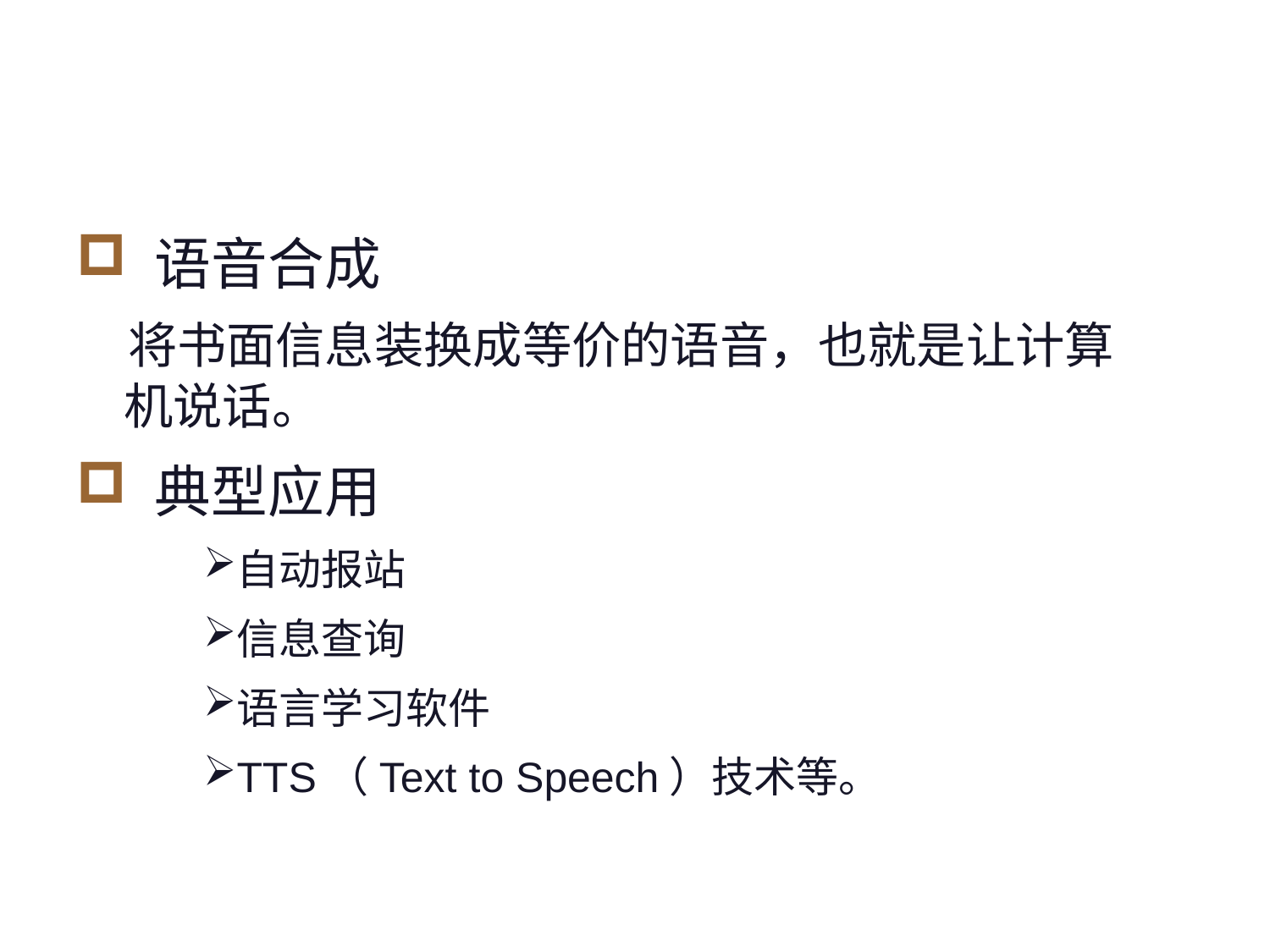

#
 语音合成
   将书面信息装换成等价的语音，也就是让计算机说话。
 典型应用
自动报站
信息查询
语言学习软件
TTS（Text to Speech）技术等。